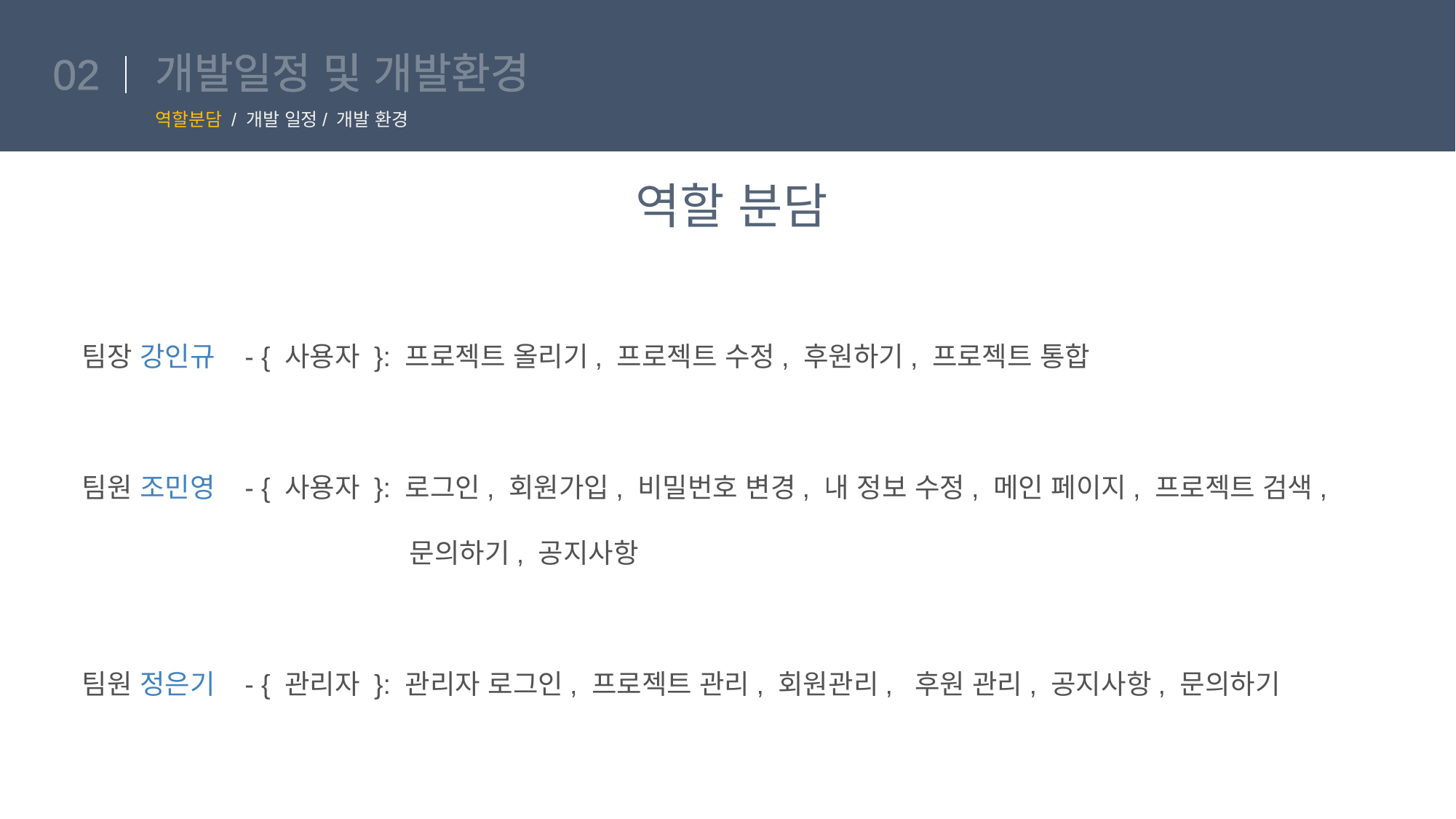

# 개발일정 및 개발환경
02
역할분담 / 개발 일정/ 개발 환경
역할 분담

팀장 강인규   - { 사용자 }: 프로젝트 올리기, 프로젝트 수정, 후원하기, 프로젝트 통합

팀원 조민영   - { 사용자 }: 로그인, 회원가입, 비밀번호 변경, 내 정보 수정, 메인 페이지, 프로젝트 검색,
			문의하기, 공지사항

팀원 정은기   - { 관리자 }: 관리자 로그인, 프로젝트 관리, 회원관리,  후원 관리, 공지사항, 문의하기